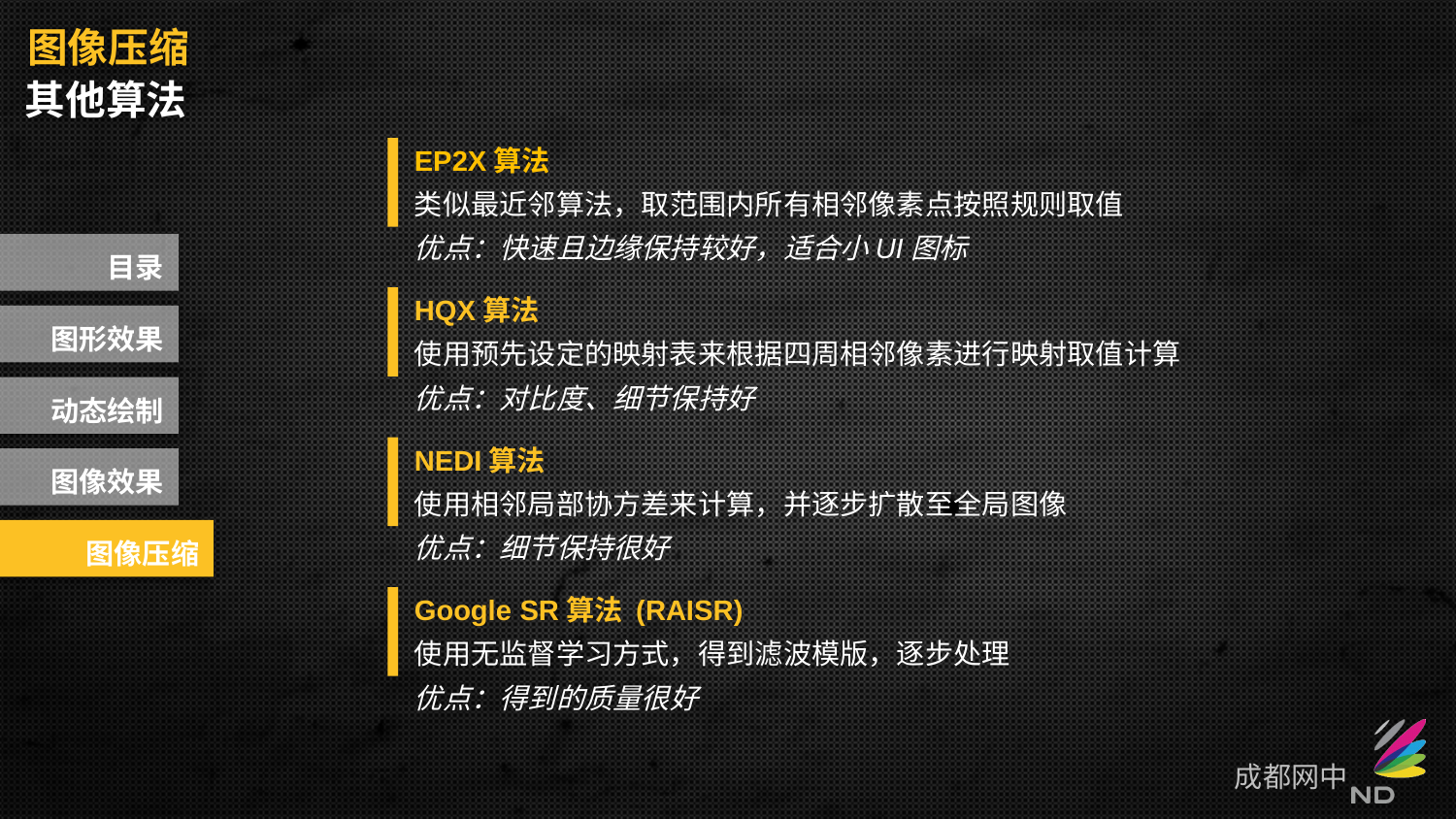

图像压缩
其他算法
EP2X算法
类似最近邻算法，取范围内所有相邻像素点按照规则取值
优点：快速且边缘保持较好，适合小UI图标

目录
HQX算法
使用预先设定的映射表来根据四周相邻像素进行映射取值计算
优点：对比度、细节保持好

图形效果

动态绘制
NEDI算法
使用相邻局部协方差来计算，并逐步扩散至全局图像
优点：细节保持很好

图像效果

图像压缩
Google SR算法 (RAISR)
使用无监督学习方式，得到滤波模版，逐步处理
优点：得到的质量很好